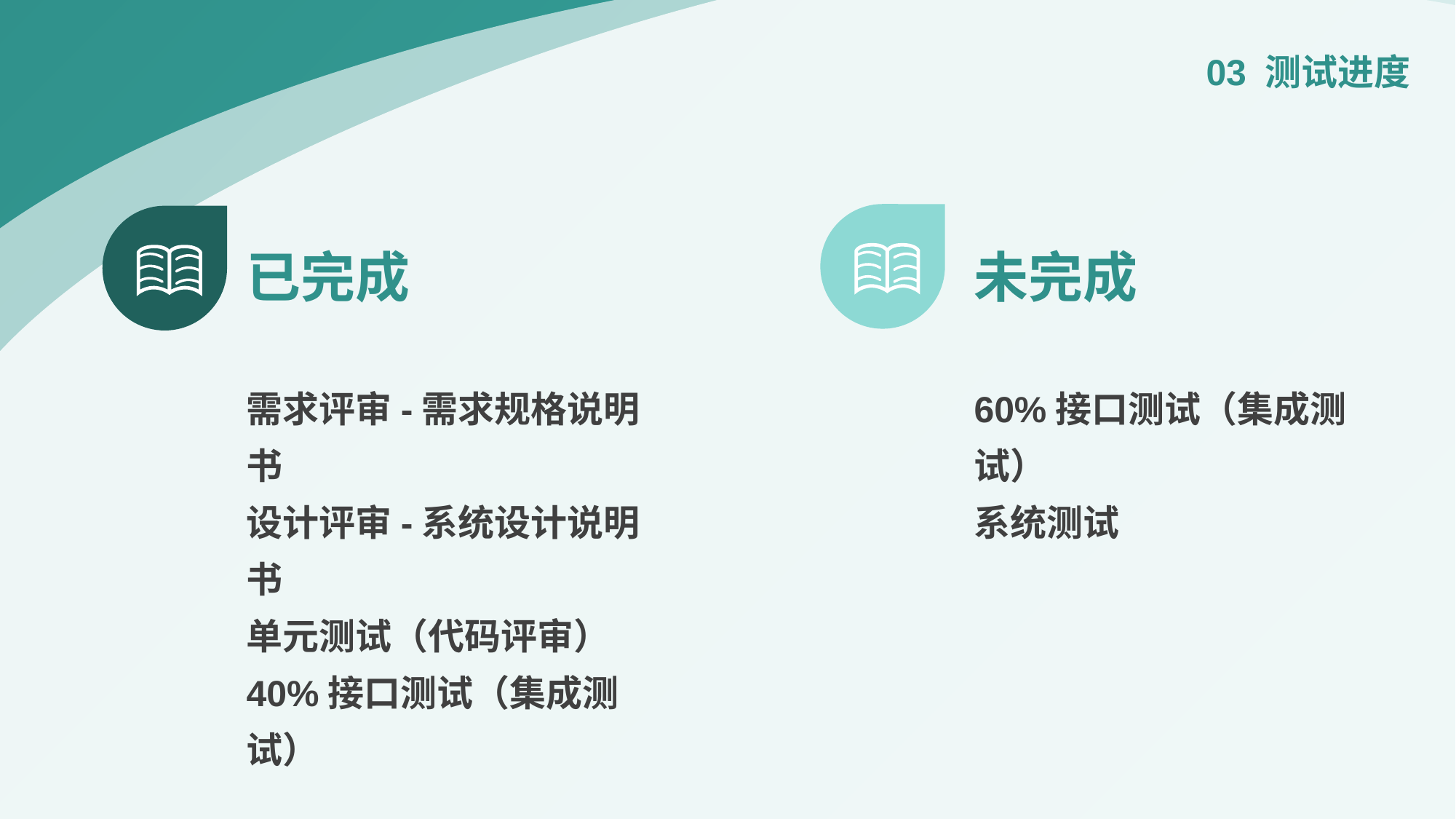

03 测试进度

未完成
已完成

需求评审-需求规格说明书
设计评审-系统设计说明书
单元测试（代码评审）
40%接口测试（集成测试）
60%接口测试（集成测试）
系统测试